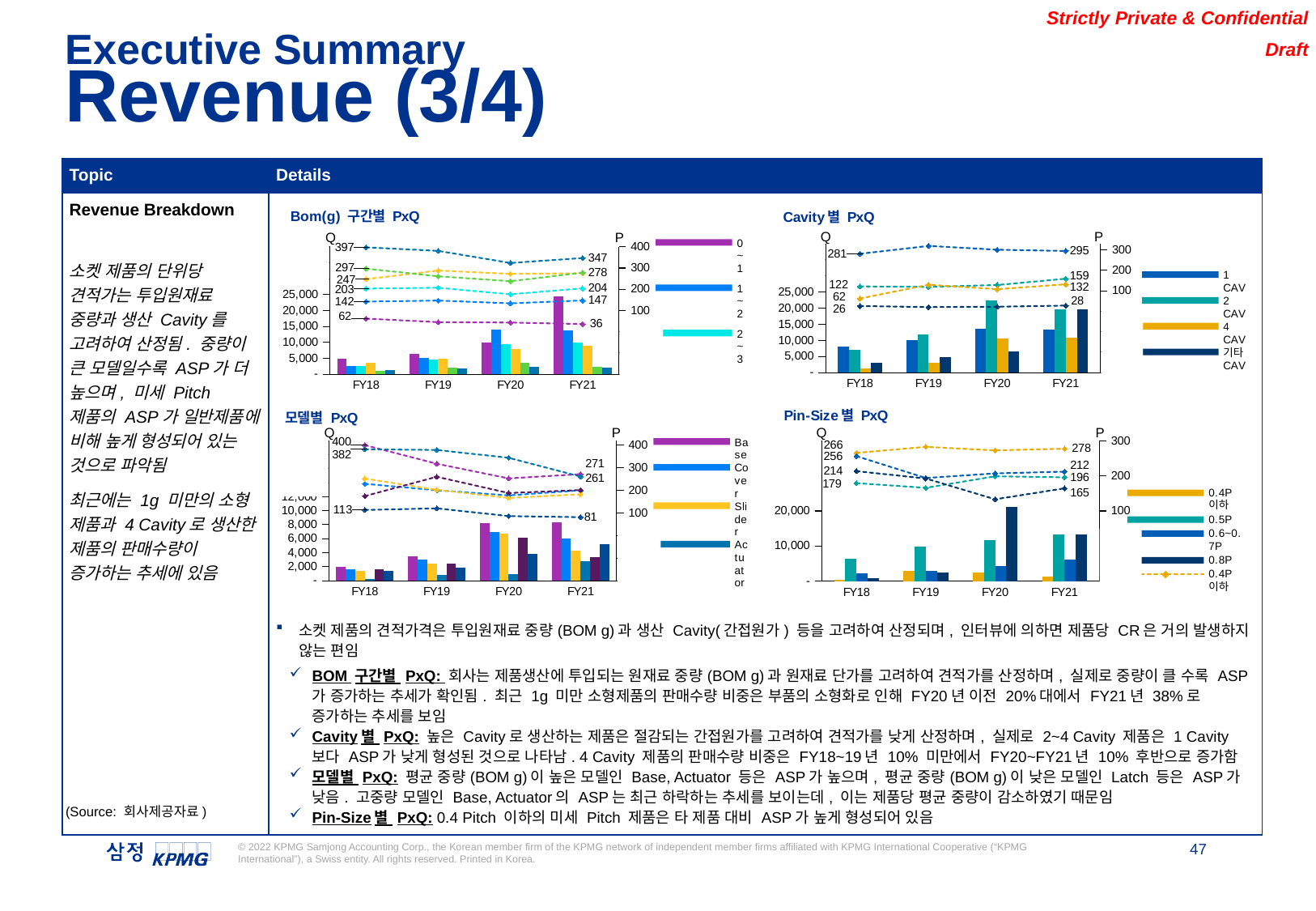

Executive Summary
Revenue (3/4)
| Topic | Details |
| --- | --- |
| Revenue Breakdown 소켓 제품의 단위당 견적가는 투입원재료 중량과 생산 Cavity를 고려하여 산정됨. 중량이 큰 모델일수록 ASP가 더 높으며, 미세 Pitch 제품의 ASP가 일반제품에 비해 높게 형성되어 있는 것으로 파악됨 최근에는 1g 미만의 소형 제품과 4 Cavity로 생산한 제품의 판매수량이 증가하는 추세에 있음 | 소켓 제품의 견적가격은 투입원재료 중량(BOM g)과 생산 Cavity(간접원가) 등을 고려하여 산정되며, 인터뷰에 의하면 제품당 CR은 거의 발생하지 않는 편임 BOM 구간별 PxQ: 회사는 제품생산에 투입되는 원재료 중량(BOM g)과 원재료 단가를 고려하여 견적가를 산정하며, 실제로 중량이 클 수록 ASP가 증가하는 추세가 확인됨. 최근 1g 미만 소형제품의 판매수량 비중은 부품의 소형화로 인해 FY20년 이전 20%대에서 FY21년 38%로 증가하는 추세를 보임 Cavity별 PxQ: 높은 Cavity로 생산하는 제품은 절감되는 간접원가를 고려하여 견적가를 낮게 산정하며, 실제로 2~4 Cavity 제품은 1 Cavity 보다 ASP가 낮게 형성된 것으로 나타남. 4 Cavity 제품의 판매수량 비중은 FY18~19년 10% 미만에서 FY20~FY21년 10% 후반으로 증가함 모델별 PxQ: 평균 중량(BOM g)이 높은 모델인 Base, Actuator 등은 ASP가 높으며, 평균 중량(BOM g)이 낮은 모델인 Latch 등은 ASP가 낮음. 고중량 모델인 Base, Actuator의 ASP는 최근 하락하는 추세를 보이는데, 이는 제품당 평균 중량이 감소하였기 때문임 Pin-Size별 PxQ: 0.4 Pitch 이하의 미세 Pitch 제품은 타 제품 대비 ASP가 높게 형성되어 있음 |

### Chart: Bom(g) 구간별 PxQ

| Category | 0~1 | 1~2 | 2~3 | 3~4 | 4~5 | 5~10 | 0~1 | 1~2 | 2~3 | 3~4 | 4~5 | 5~10 |
|---|---|---|---|---|---|---|---|---|---|---|---|---|
| FY18 | 4867530.0 | 2641545.0 | 2602520.0 | 3460521.0 | 1153266.0 | 1212614.0 | 61.79233204520568 | 141.86752828363703 | 202.9282349415182 | 247.46454074400935 | 297.1648154025177 | 397.4223240041761 |
| FY19 | 6307090.0 | 5081540.0 | 4569751.0 | 4840926.0 | 2092525.0 | 1815512.0 | 44.995566893765584 | 146.73424788548354 | 207.17302977777126 | 288.17290741482105 | 260.9122471655058 | 380.68483160673134 |
| FY20 | 9858930.0 | 13939550.0 | 9527389.0 | 7920965.0 | 3470642.0 | 2292995.0 | 42.83049884723798 | 133.67284524966732 | 176.32571945996958 | 272.4466766359907 | 238.05767636074248 | 323.71123792245515 |
| FY21 | 24339490.0 | 13703023.0 | 9936379.0 | 8971705.0 | 2263900.0 | 2022805.0 | 35.88547459293518 | 147.22673310845352 | 204.34683479766622 | 275.43521660598515 | 277.97673925526743 | 346.99942901070546 |

### Chart: Cavity별 PxQ

| Category | 1 CAV | 2 CAV | 4 CAV | 기타 CAV | 1 CAV | 2 CAV | 4 CAV | 기타 CAV |
|---|---|---|---|---|---|---|---|---|
| FY18 | 8042881.0 | 7158631.0 | 1217160.0 | 2957100.0 | 280.9220554177042 | 121.57620584159177 | 62.24906339347333 | 25.84484799296608 |
| FY19 | 10080463.0 | 11872130.0 | 3099360.0 | 4892700.0 | 319.8432343831826 | 119.22487371684778 | 129.98027979970058 | 20.343184744619535 |
| FY20 | 13629624.0 | 22374892.0 | 10562490.0 | 6570200.0 | 301.20259517063715 | 128.4597570348049 | 108.04975910036364 | 22.357614684484492 |
| FY21 | 13254187.0 | 19638270.0 | 10934454.0 | 19696600.0 | 295.0855120725247 | 159.26268912689355 | 131.8775549286686 | 27.877839322522668 |
Q
P
P
Q

### Chart: 모델별 PxQ

| Category | Base | Cover | Slider | Actuator | Guide | Latch | Base | Cover | Slider | Actuator | Guide | Latch |
|---|---|---|---|---|---|---|---|---|---|---|---|---|
| FY18 | 1960728.0 | 1666020.0 | 1340760.0 | 241654.0 | 1663175.0 | 1412105.0 | 400.0125535005365 | 228.77712152315098 | 251.93666278826933 | 381.6397824989448 | 174.48171118493244 | 112.95052421739176 |
| FY19 | 3526437.0 | 2987030.0 | 2469370.0 | 804720.0 | 2408366.0 | 1813900.0 | 317.74418768859334 | 200.19511354087504 | 202.43539850245205 | 378.5929267322795 | 259.8754383677564 | 120.1457963504052 |
| FY20 | 8246956.0 | 6983520.0 | 6762313.0 | 936780.0 | 6088710.0 | 3837100.0 | 252.69424282123003 | 177.7110826631842 | 166.36442412529559 | 343.8601379192553 | 188.0197118929954 | 85.6786870292669 |
| FY21 | 8361833.0 | 5989498.0 | 4321247.0 | 2771070.0 | 3324777.0 | 5206180.0 | 271.45469157300795 | 199.76701219367632 | 182.56880664308244 | 260.6846813685688 | 201.009015040708 | 80.80524492045991 |

### Chart: Pin-Size별 PxQ

| Category | 0.4P 이하 | 0.5P | 0.6~0.7P | 0.8P | 0.4P 이하 | 0.5P | 0.6~0.7P | 0.8P |
|---|---|---|---|---|---|---|---|---|
| FY18 | 314885.0 | 6308116.0 | 2121560.0 | 762540.0 | 265.65546151769695 | 179.30328167712833 | 256.4458228850469 | 213.61202035303066 |
| FY19 | 2775057.0 | 9885086.0 | 2793440.0 | 2380595.0 | 282.86639517674774 | 165.96577409645198 | 193.94681825992325 | 192.52964910032995 |
| FY20 | 2433910.0 | 11668945.0 | 4168467.0 | 21037303.0 | 272.7367527969399 | 198.82568218463624 | 207.09570208904137 | 133.26735846320224 |
| FY21 | 1241120.0 | 13300493.0 | 6198557.0 | 13208688.0 | 277.59056336212456 | 196.03245082719866 | 212.09017163188142 | 164.53294831401877 |
P
Q
Q
P

(Source: 회사제공자료)